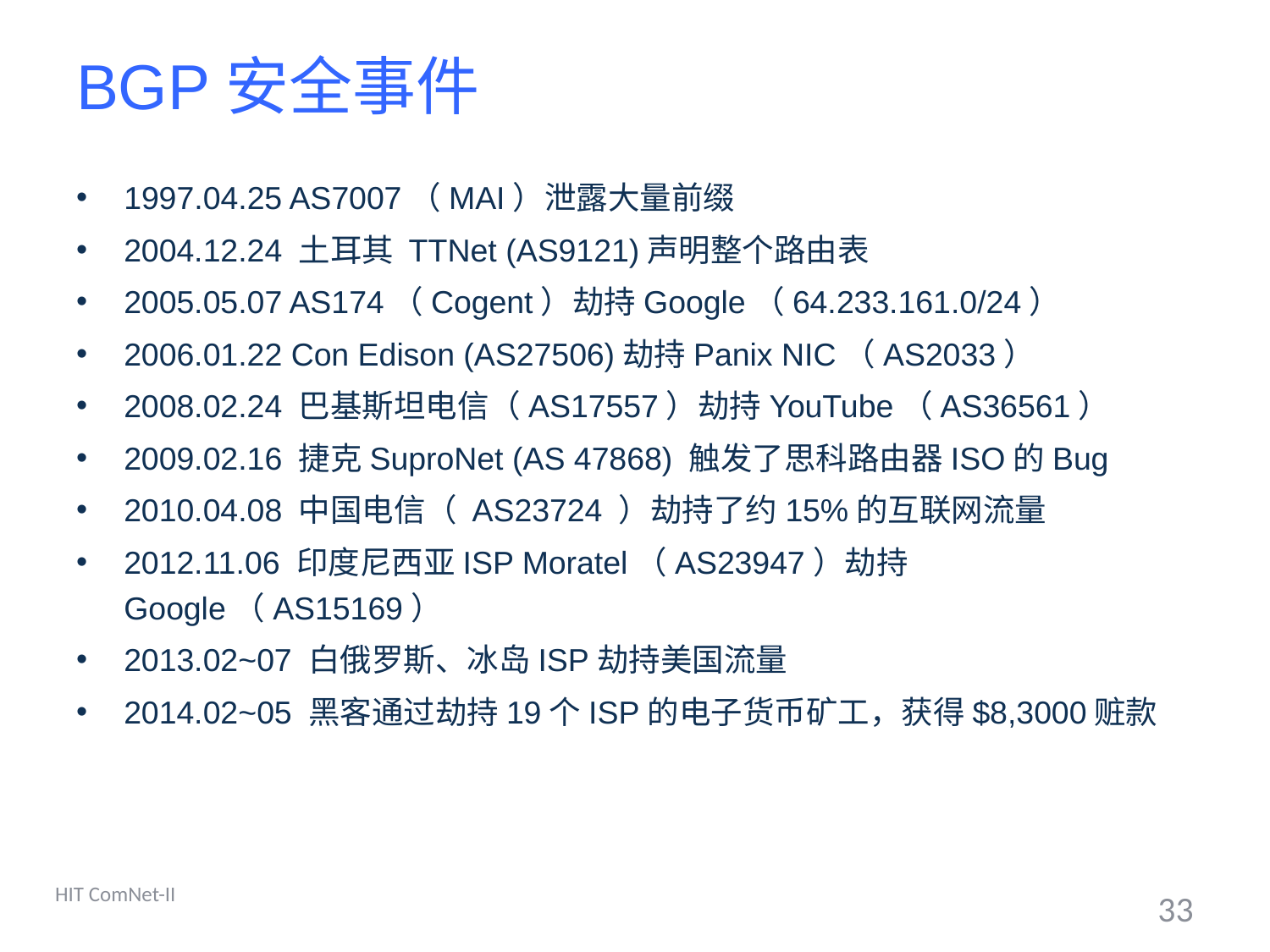

# BGP安全事件
1997.04.25 AS7007（MAI）泄露大量前缀
2004.12.24 土耳其 TTNet (AS9121)声明整个路由表
2005.05.07 AS174（Cogent）劫持Google（64.233.161.0/24）
2006.01.22 Con Edison (AS27506)劫持Panix NIC（AS2033）
2008.02.24 巴基斯坦电信（AS17557）劫持YouTube（AS36561）
2009.02.16 捷克SuproNet (AS 47868) 触发了思科路由器ISO的Bug
2010.04.08 中国电信（ AS23724 ）劫持了约15%的互联网流量
2012.11.06 印度尼西亚ISP Moratel（AS23947）劫持Google（AS15169）
2013.02~07 白俄罗斯、冰岛ISP劫持美国流量
2014.02~05 黑客通过劫持19个ISP的电子货币矿工，获得$8,3000赃款

HIT ComNet-II
33